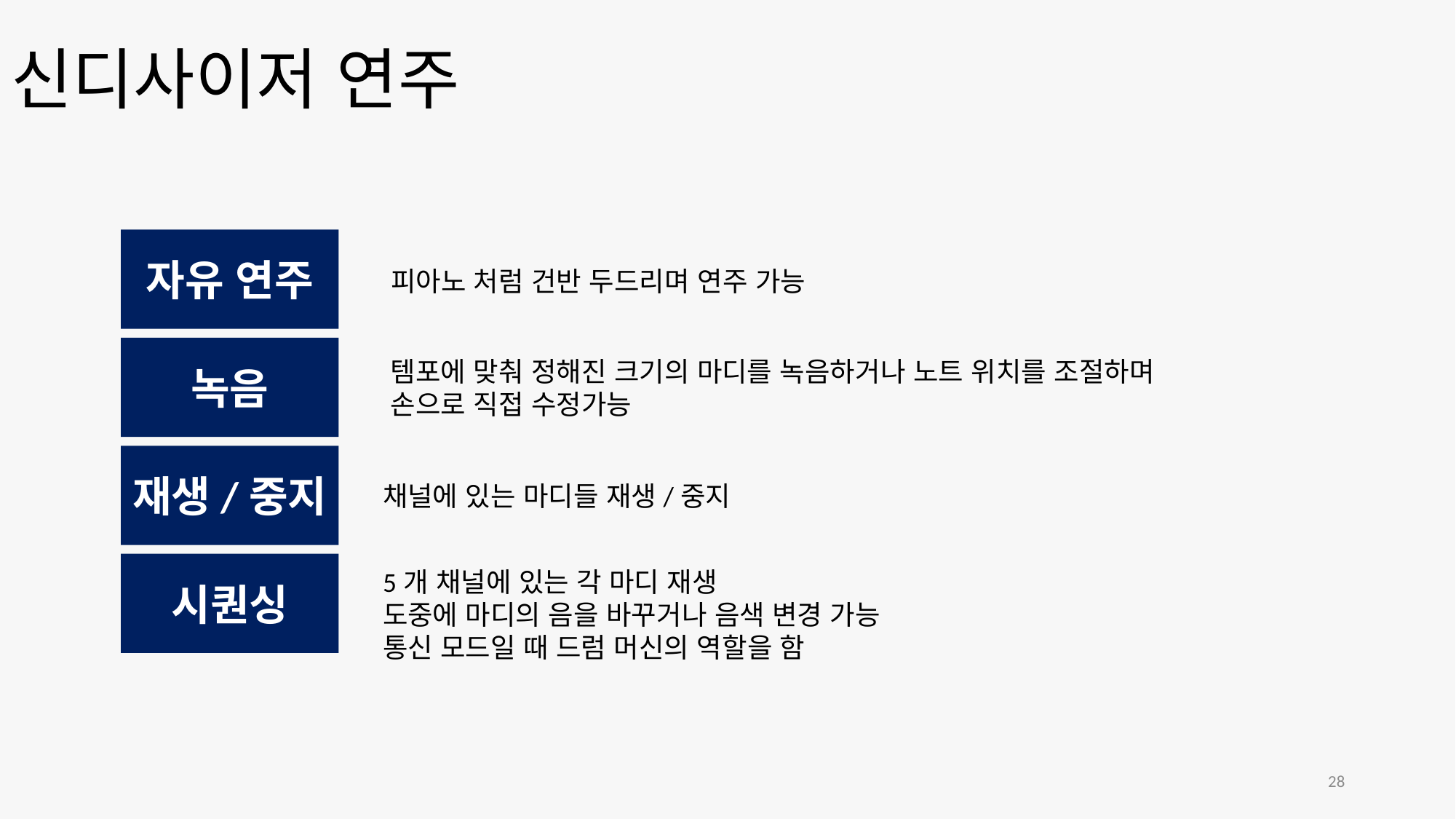

# 신디사이저 연주
자유 연주
피아노 처럼 건반 두드리며 연주 가능
녹음
템포에 맞춰 정해진 크기의 마디를 녹음하거나 노트 위치를 조절하며 손으로 직접 수정가능
재생/중지
채널에 있는 마디들 재생/중지
시퀀싱
5개 채널에 있는 각 마디 재생
도중에 마디의 음을 바꾸거나 음색 변경 가능
통신 모드일 때 드럼 머신의 역할을 함
28